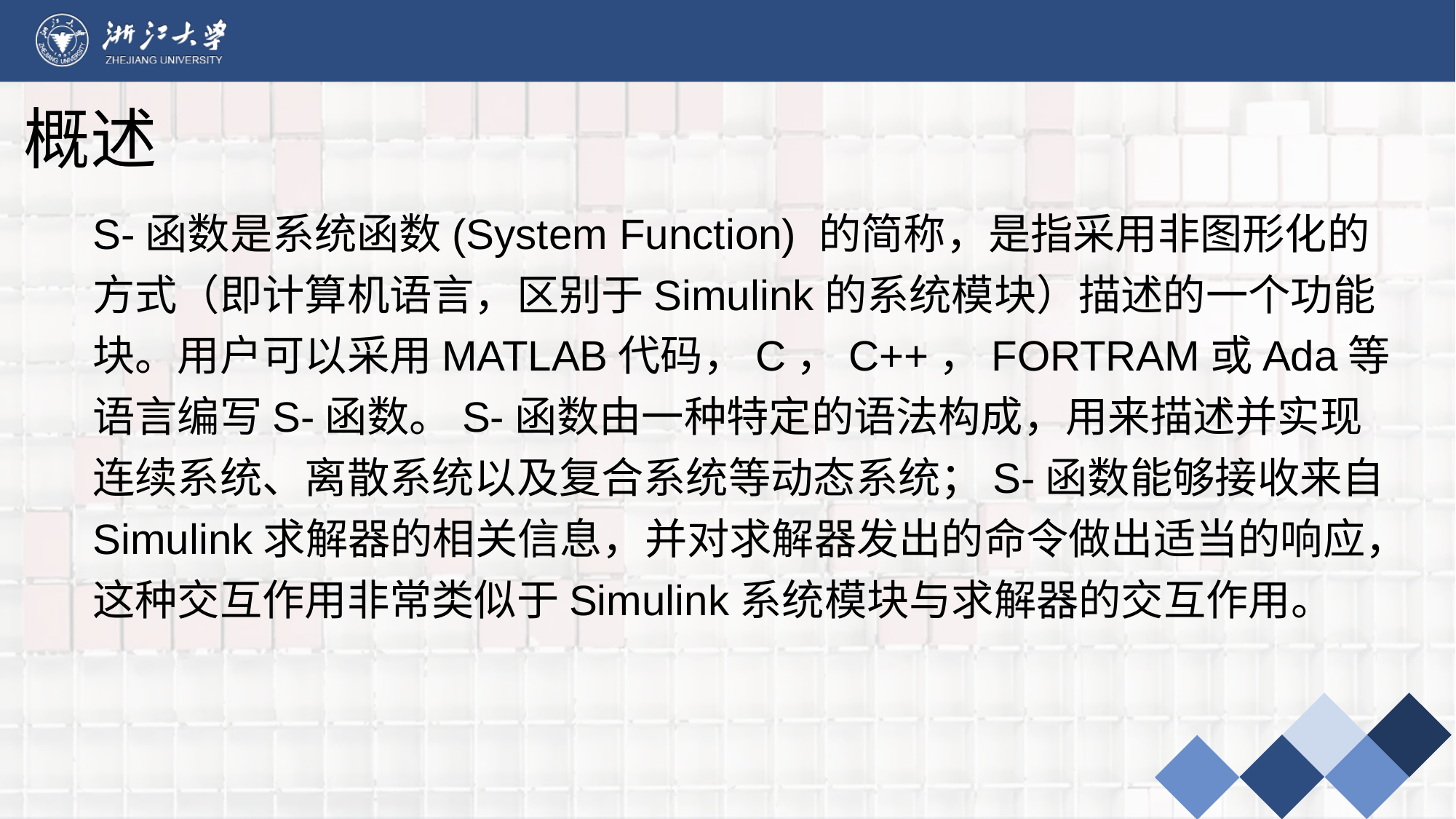

# 概述
S-函数是系统函数(System Function) 的简称，是指采用非图形化的方式（即计算机语言，区别于Simulink的系统模块）描述的一个功能块。用户可以采用MATLAB代码，C，C++，FORTRAM或Ada等语言编写S-函数。S-函数由一种特定的语法构成，用来描述并实现连续系统、离散系统以及复合系统等动态系统；S-函数能够接收来自Simulink求解器的相关信息，并对求解器发出的命令做出适当的响应，这种交互作用非常类似于Simulink系统模块与求解器的交互作用。